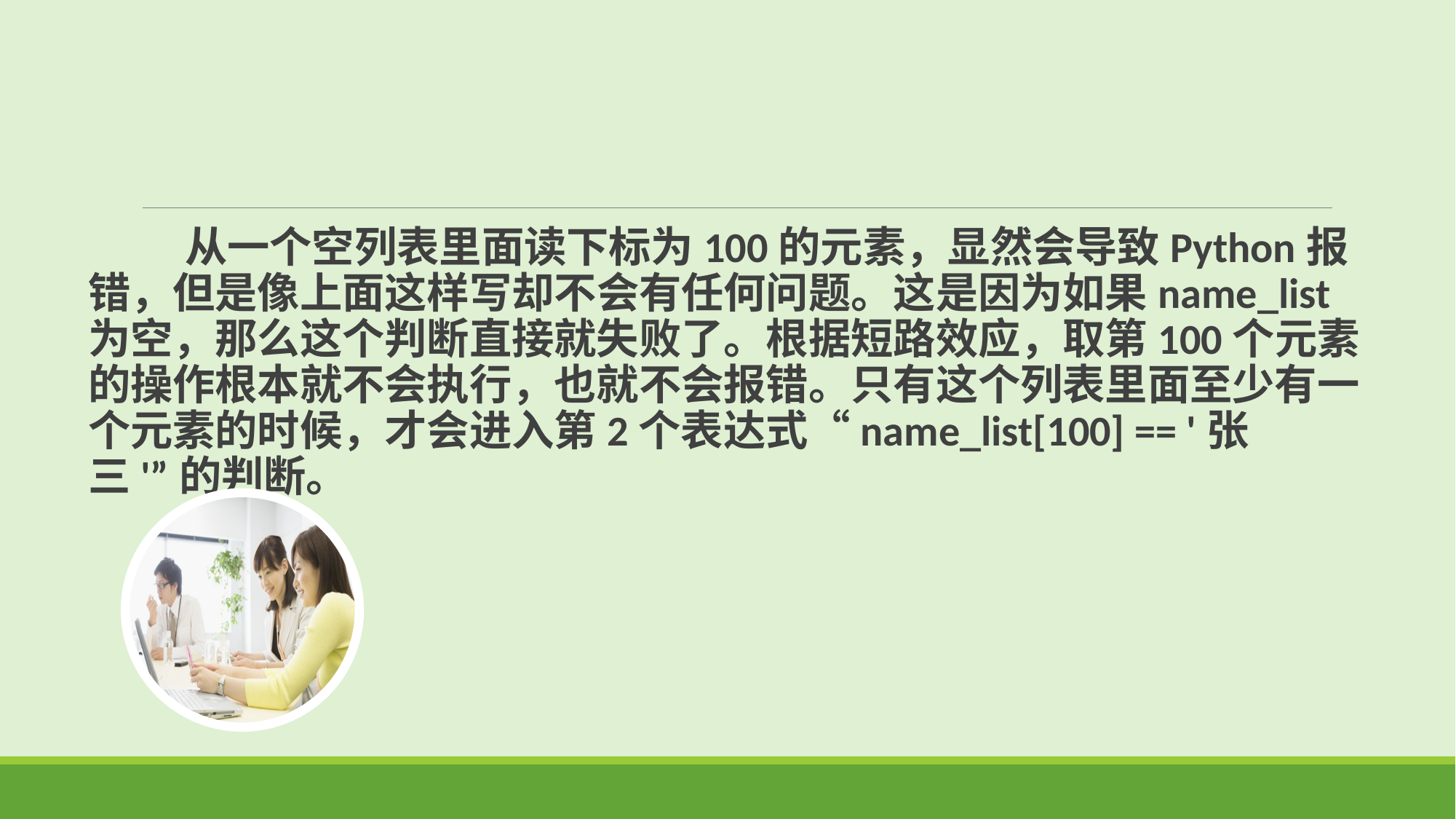

从一个空列表里面读下标为100的元素，显然会导致Python报错，但是像上面这样写却不会有任何问题。这是因为如果name_list为空，那么这个判断直接就失败了。根据短路效应，取第100个元素的操作根本就不会执行，也就不会报错。只有这个列表里面至少有一个元素的时候，才会进入第2个表达式“name_list[100] == '张三'”的判断。